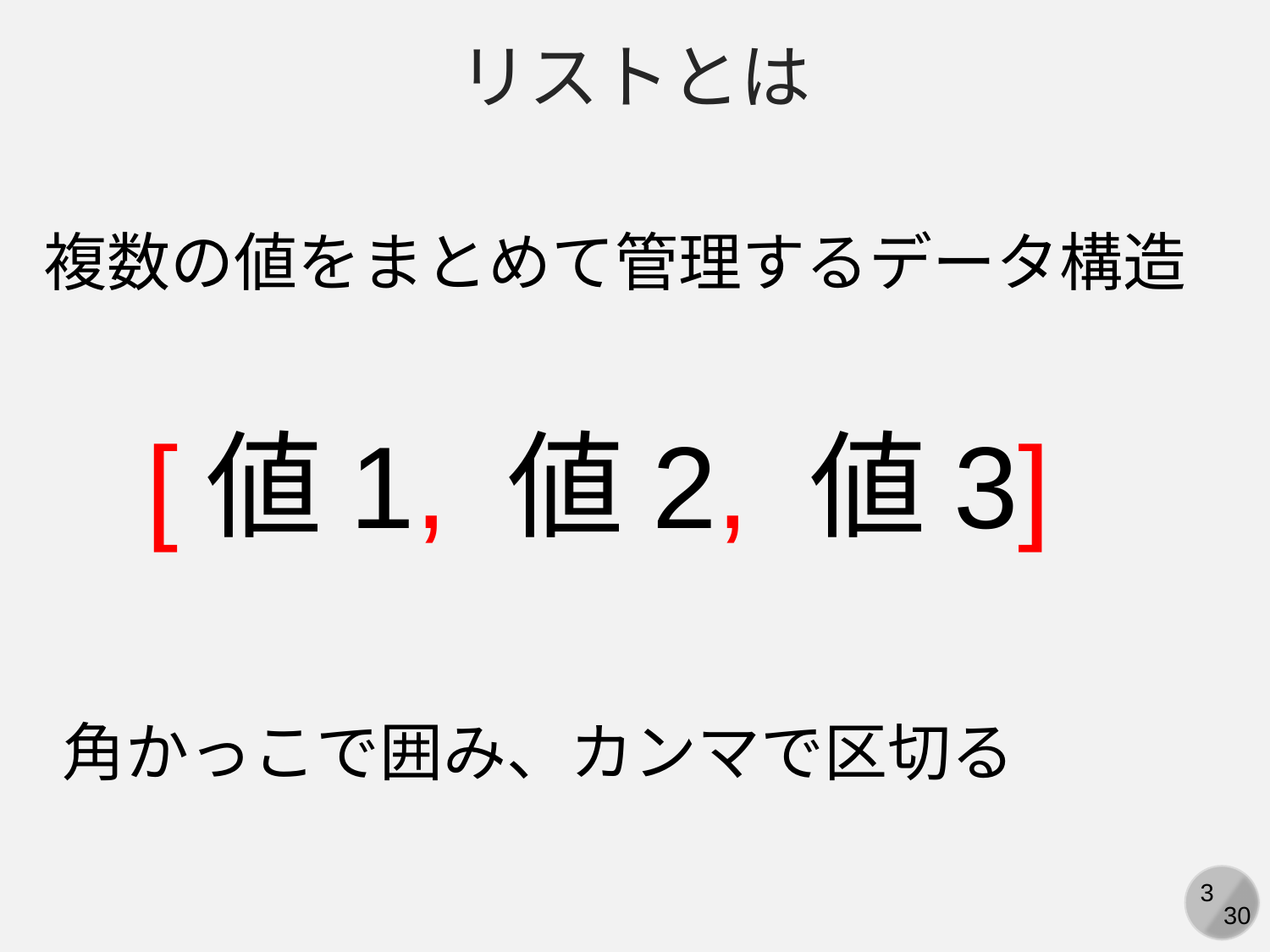

リストとは
複数の値をまとめて管理するデータ構造
[値1, 値2, 値3]
角かっこで囲み、カンマで区切る